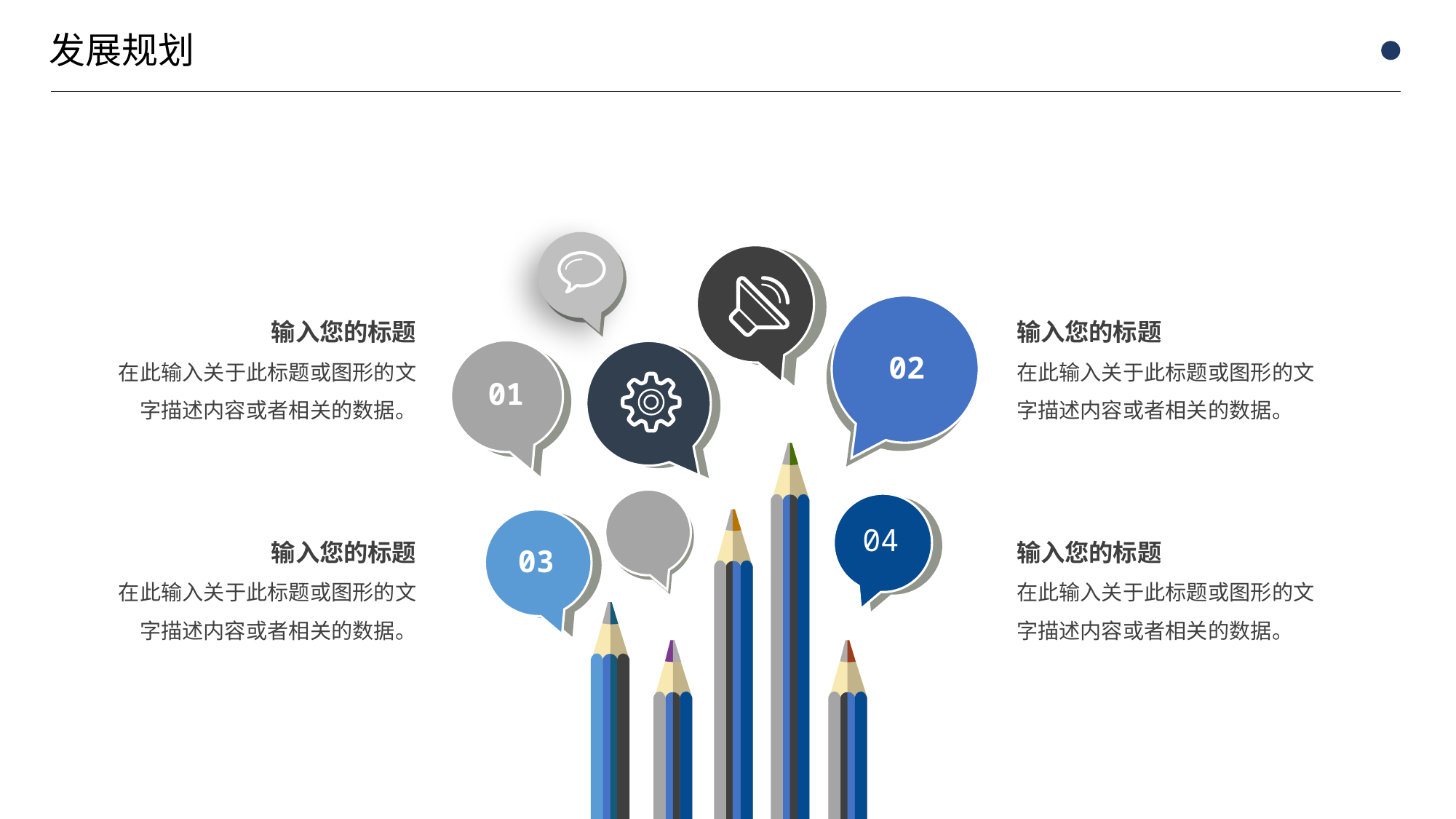

输入您的标题
在此输入关于此标题或图形的文字描述内容或者相关的数据。

02
输入您的标题
在此输入关于此标题或图形的文字描述内容或者相关的数据。

01

04

03

输入您的标题
在此输入关于此标题或图形的文字描述内容或者相关的数据。
输入您的标题
在此输入关于此标题或图形的文字描述内容或者相关的数据。